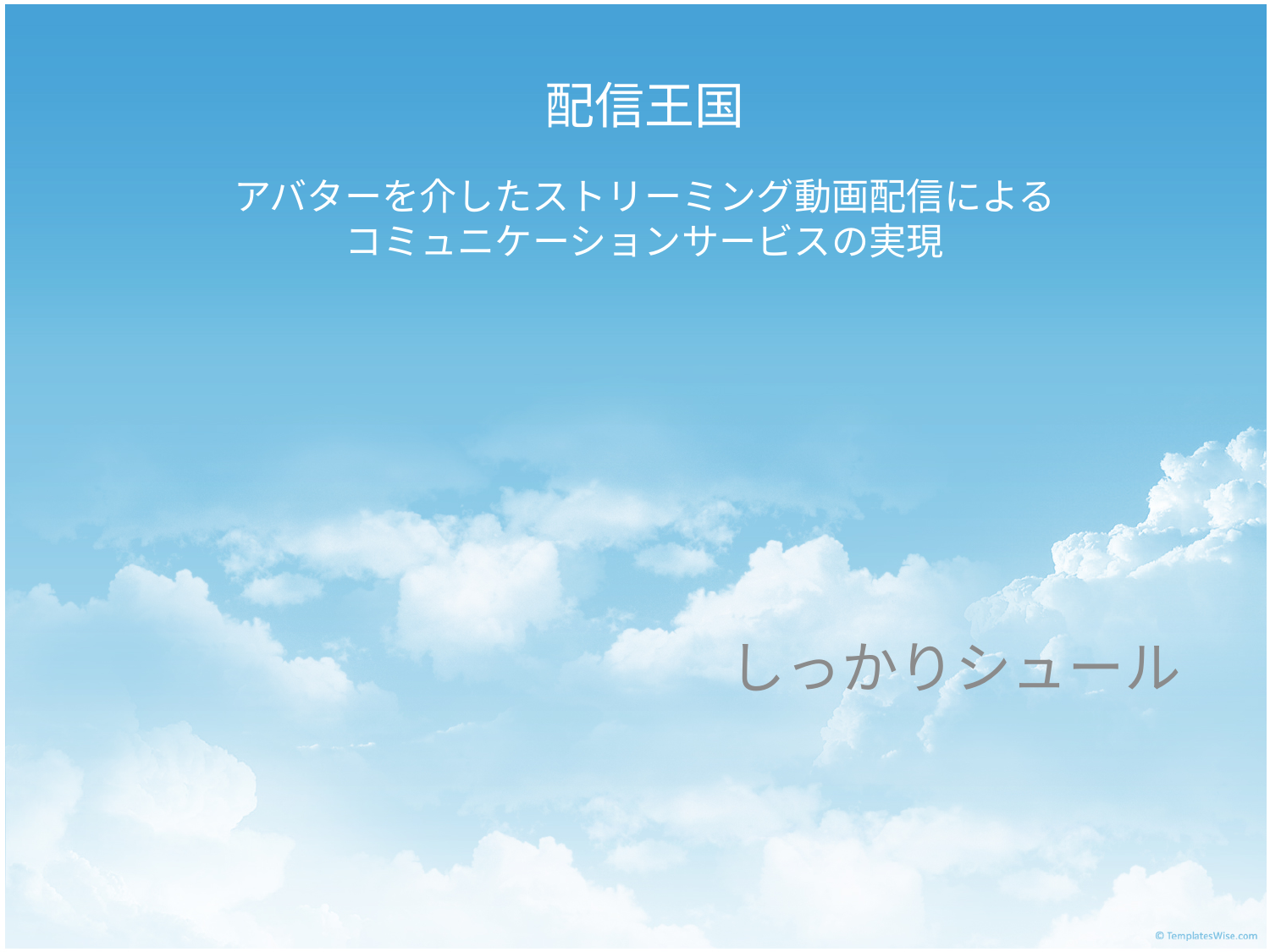

# 配信王国 アバターを介したストリーミング動画配信による コミュニケーションサービスの実現
しっかりシュール